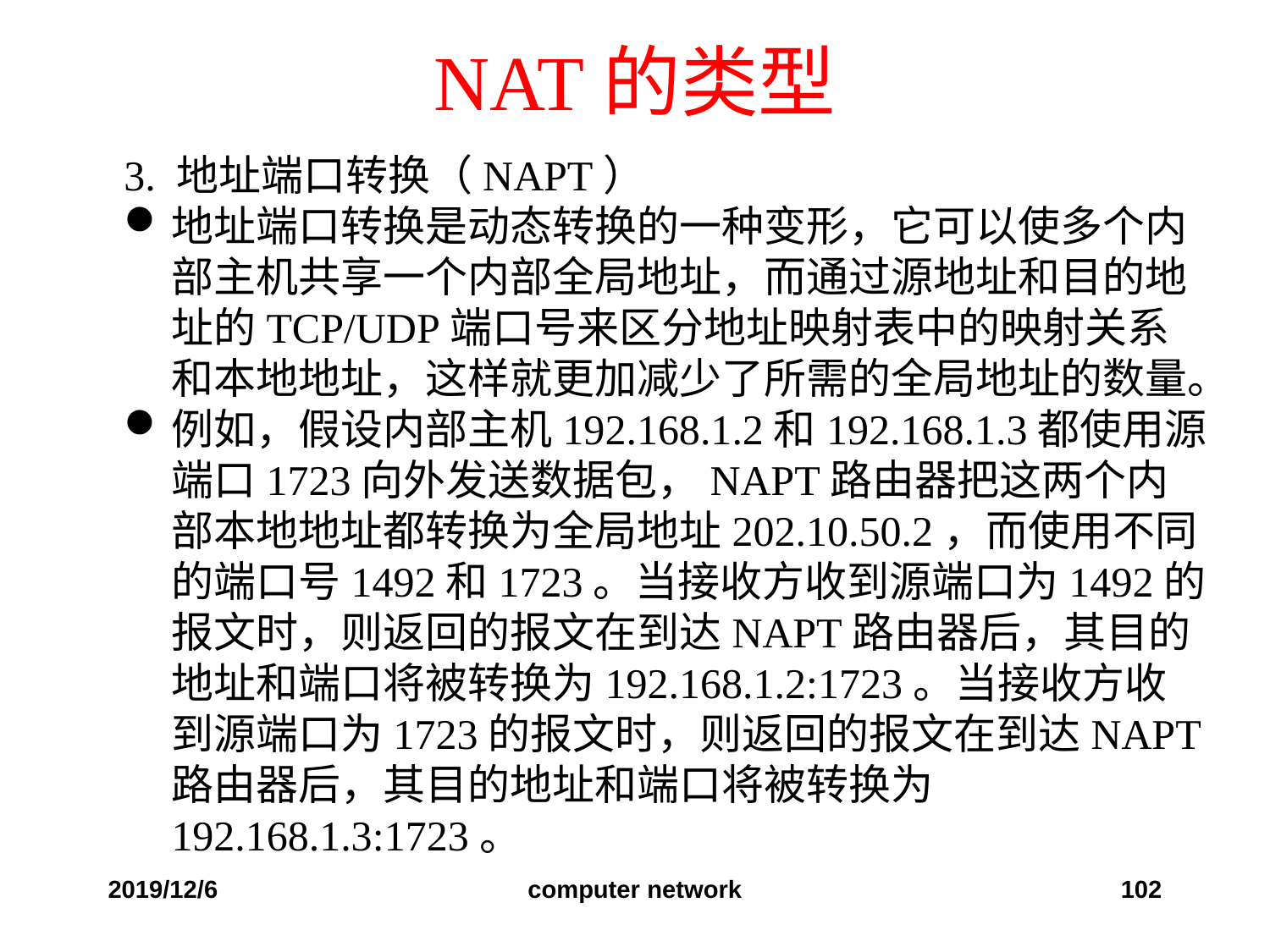

# NAT的类型
3. 地址端口转换（NAPT）
地址端口转换是动态转换的一种变形，它可以使多个内部主机共享一个内部全局地址，而通过源地址和目的地址的TCP/UDP端口号来区分地址映射表中的映射关系和本地地址，这样就更加减少了所需的全局地址的数量。
例如，假设内部主机192.168.1.2和192.168.1.3都使用源端口1723向外发送数据包，NAPT路由器把这两个内部本地地址都转换为全局地址202.10.50.2，而使用不同的端口号1492和1723。当接收方收到源端口为1492的报文时，则返回的报文在到达NAPT路由器后，其目的地址和端口将被转换为192.168.1.2:1723。当接收方收到源端口为1723的报文时，则返回的报文在到达NAPT路由器后，其目的地址和端口将被转换为192.168.1.3:1723。
2019/12/6
computer network
102